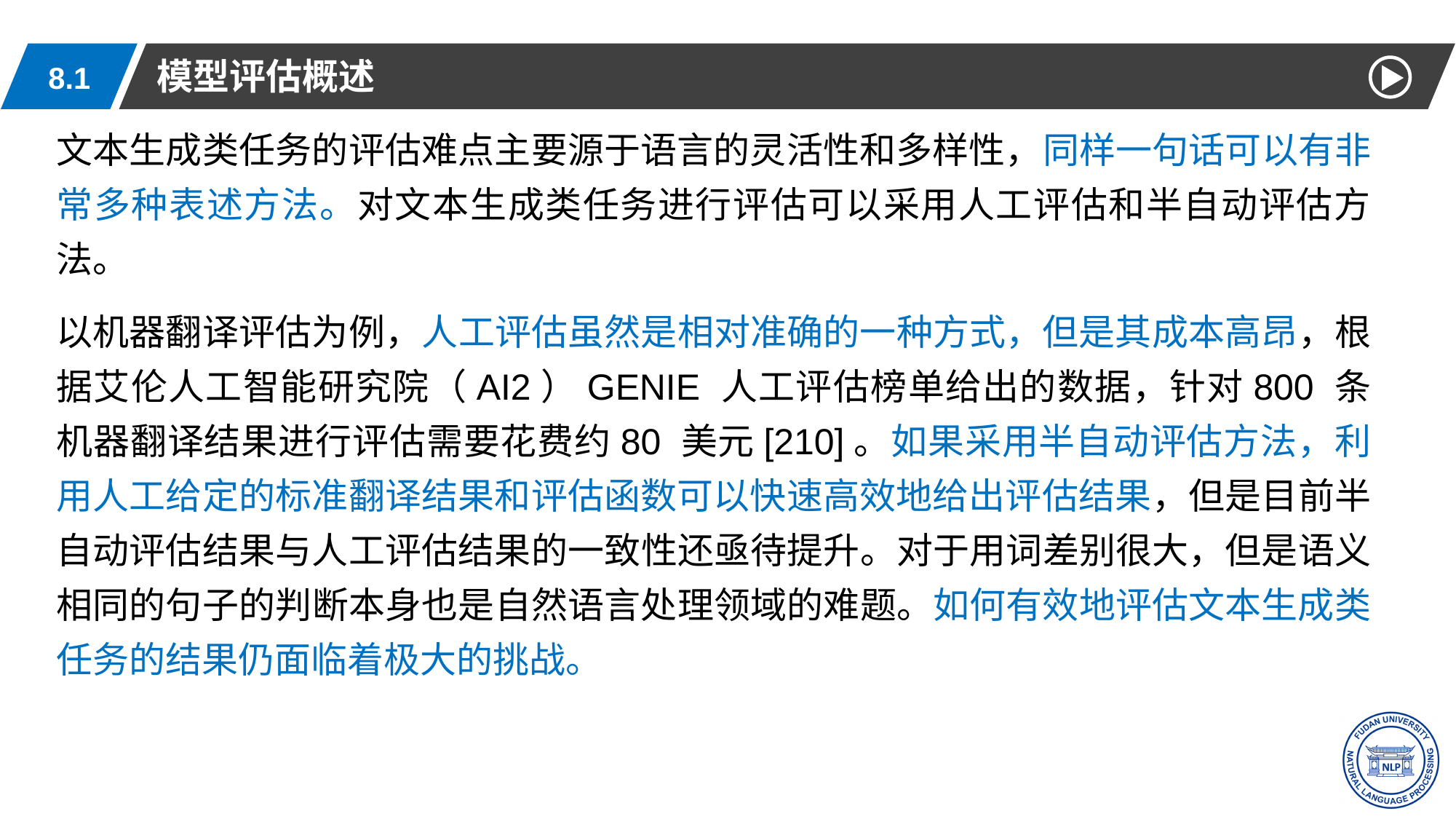

模型评估概述
8.1

文本生成类任务的评估难点主要源于语言的灵活性和多样性，同样一句话可以有非常多种表述方法。对文本生成类任务进行评估可以采用人工评估和半自动评估方法。
以机器翻译评估为例，人工评估虽然是相对准确的一种方式，但是其成本高昂，根据艾伦人工智能研究院（AI2）GENIE 人工评估榜单给出的数据，针对800 条机器翻译结果进行评估需要花费约80 美元[210]。如果采用半自动评估方法，利用人工给定的标准翻译结果和评估函数可以快速高效地给出评估结果，但是目前半自动评估结果与人工评估结果的一致性还亟待提升。对于用词差别很大，但是语义相同的句子的判断本身也是自然语言处理领域的难题。如何有效地评估文本生成类任务的结果仍面临着极大的挑战。
7